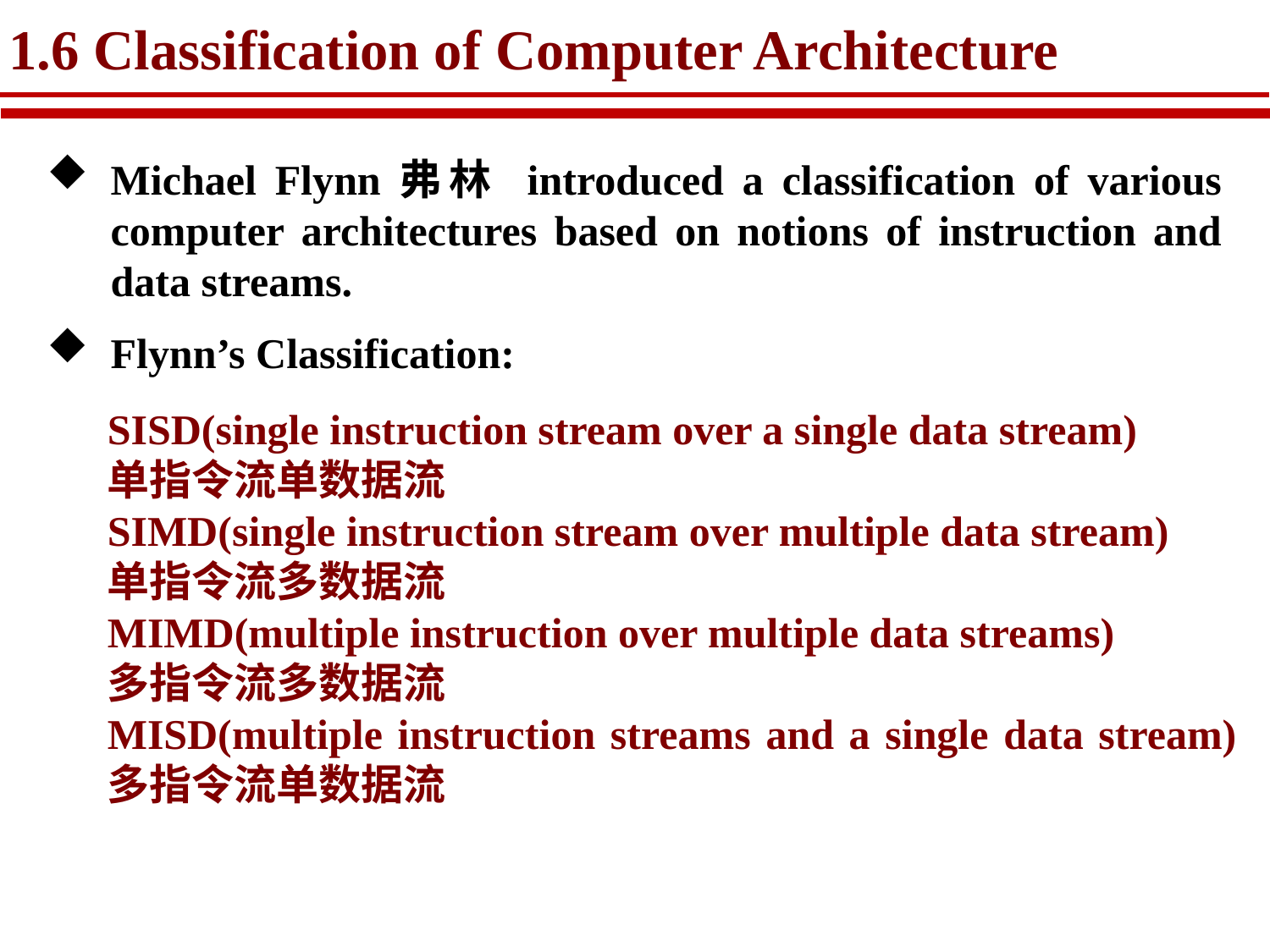

# 1.6 Classification of Computer Architecture
Michael Flynn弗林 introduced a classification of various computer architectures based on notions of instruction and data streams.
Flynn’s Classification:

SISD(single instruction stream over a single data stream)
单指令流单数据流
SIMD(single instruction stream over multiple data stream)
单指令流多数据流
MIMD(multiple instruction over multiple data streams)
多指令流多数据流
MISD(multiple instruction streams and a single data stream) 多指令流单数据流